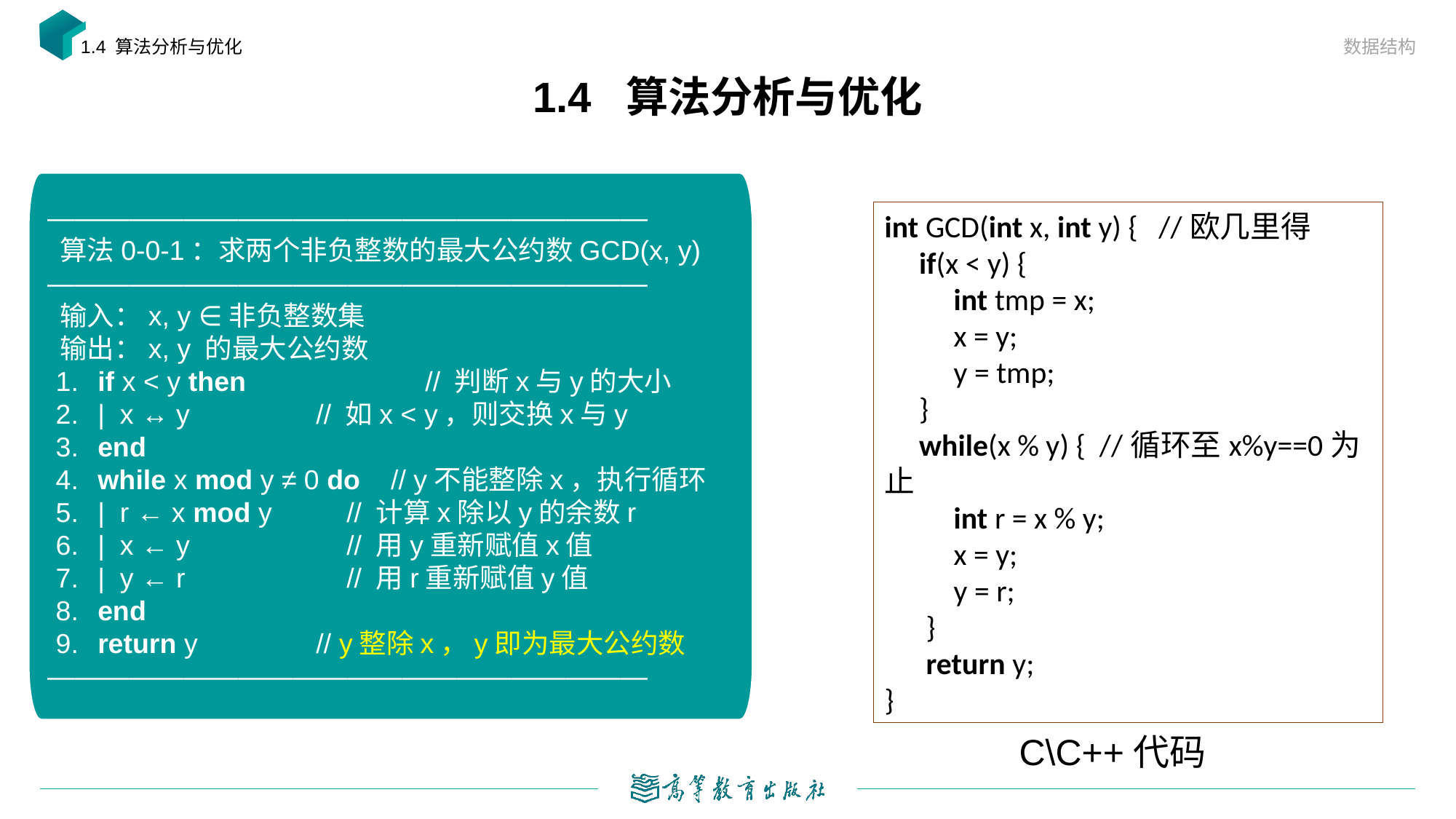

数据结构
1.4 算法分析与优化
# 1.4  算法分析与优化
——————————————————————
 算法0-0-1：求两个非负整数的最大公约数GCD(x, y)
——————————————————————
 输入：x, y ∈非负整数集
 输出：x, y 的最大公约数
 if x < y then		 // 判断x与y的大小
 |  x ↔ y		 // 如x < y，则交换x与y
 end
 while x mod y ≠ 0 do    // y不能整除x，执行循环
 |  r ← x mod y	     // 计算x除以y的余数r
 |  x ← y		     // 用y重新赋值x值
 |  y ← r		     // 用r重新赋值y值
 end
 return y		 // y整除x，y即为最大公约数
——————————————————————
int GCD(int x, int y) {   //欧几里得
     if(x < y) {
          int tmp = x;
          x = y;
          y = tmp;
     }
     while(x % y) {  //循环至x%y==0为止
          int r = x % y;
          x = y;
          y = r;
      }
      return y;
}
C\C++代码